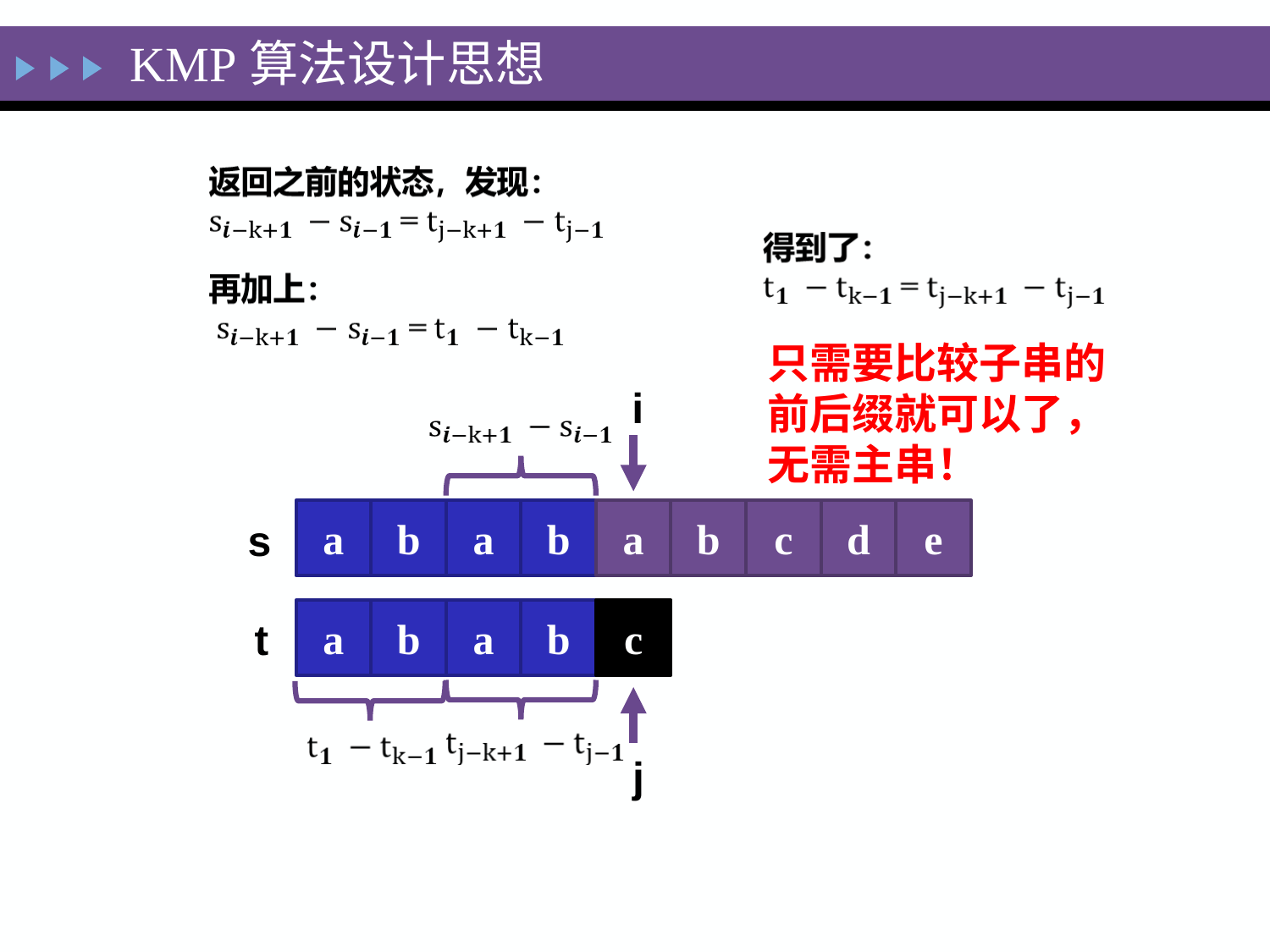

KMP算法设计思想

只需要比较子串的前后缀就可以了，无需主串！
i

a
b
a
b
a
b
c
d
e
s
a
b
a
b
c
t

j